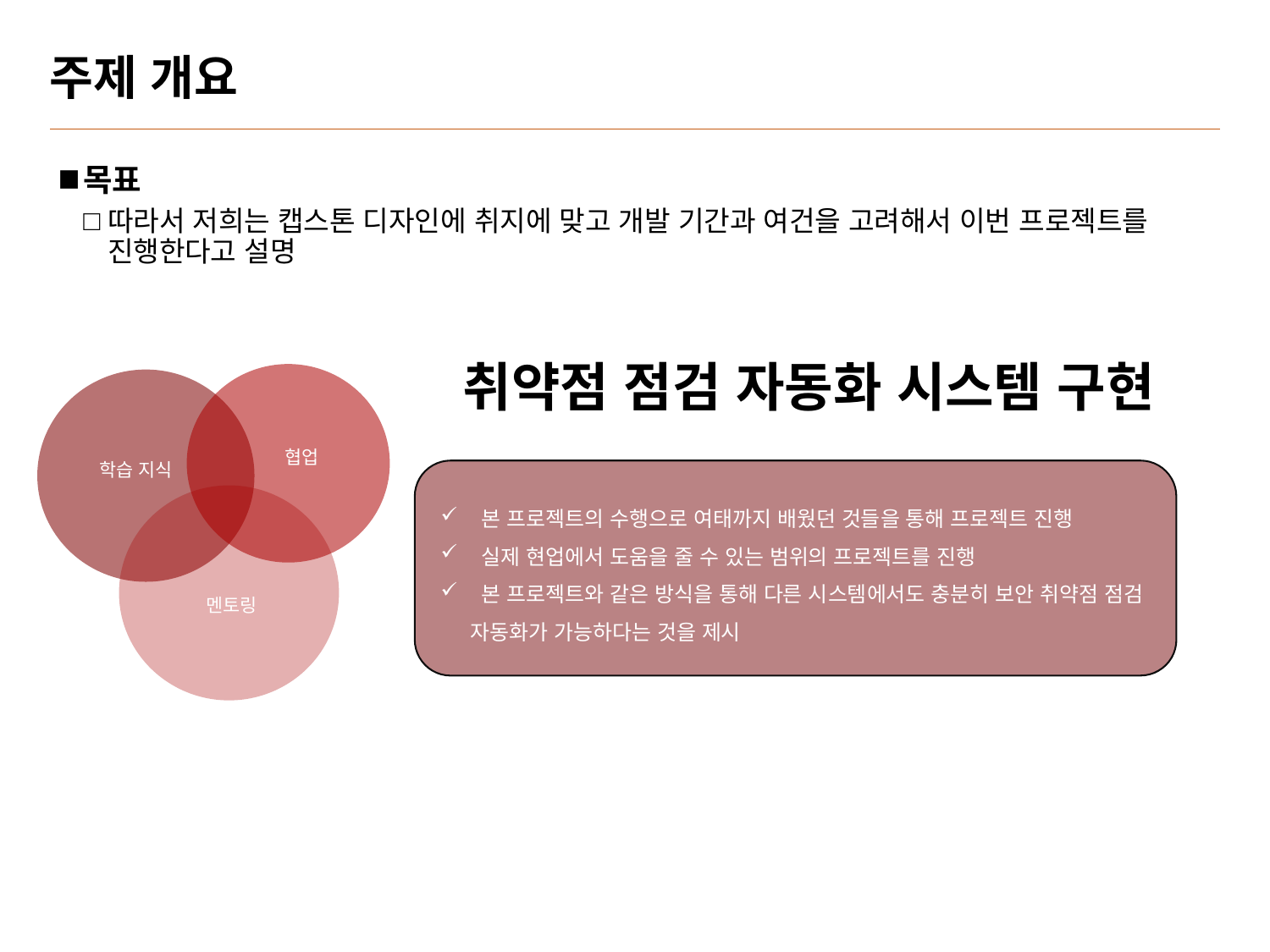

# 주제 개요
목표
따라서 저희는 캡스톤 디자인에 취지에 맞고 개발 기간과 여건을 고려해서 이번 프로젝트를 진행한다고 설명
취약점 점검 자동화 시스템 구현

협업
학습 지식
멘토링

 본 프로젝트의 수행으로 여태까지 배웠던 것들을 통해 프로젝트 진행
 실제 현업에서 도움을 줄 수 있는 범위의 프로젝트를 진행
 본 프로젝트와 같은 방식을 통해 다른 시스템에서도 충분히 보안 취약점 점검 자동화가 가능하다는 것을 제시